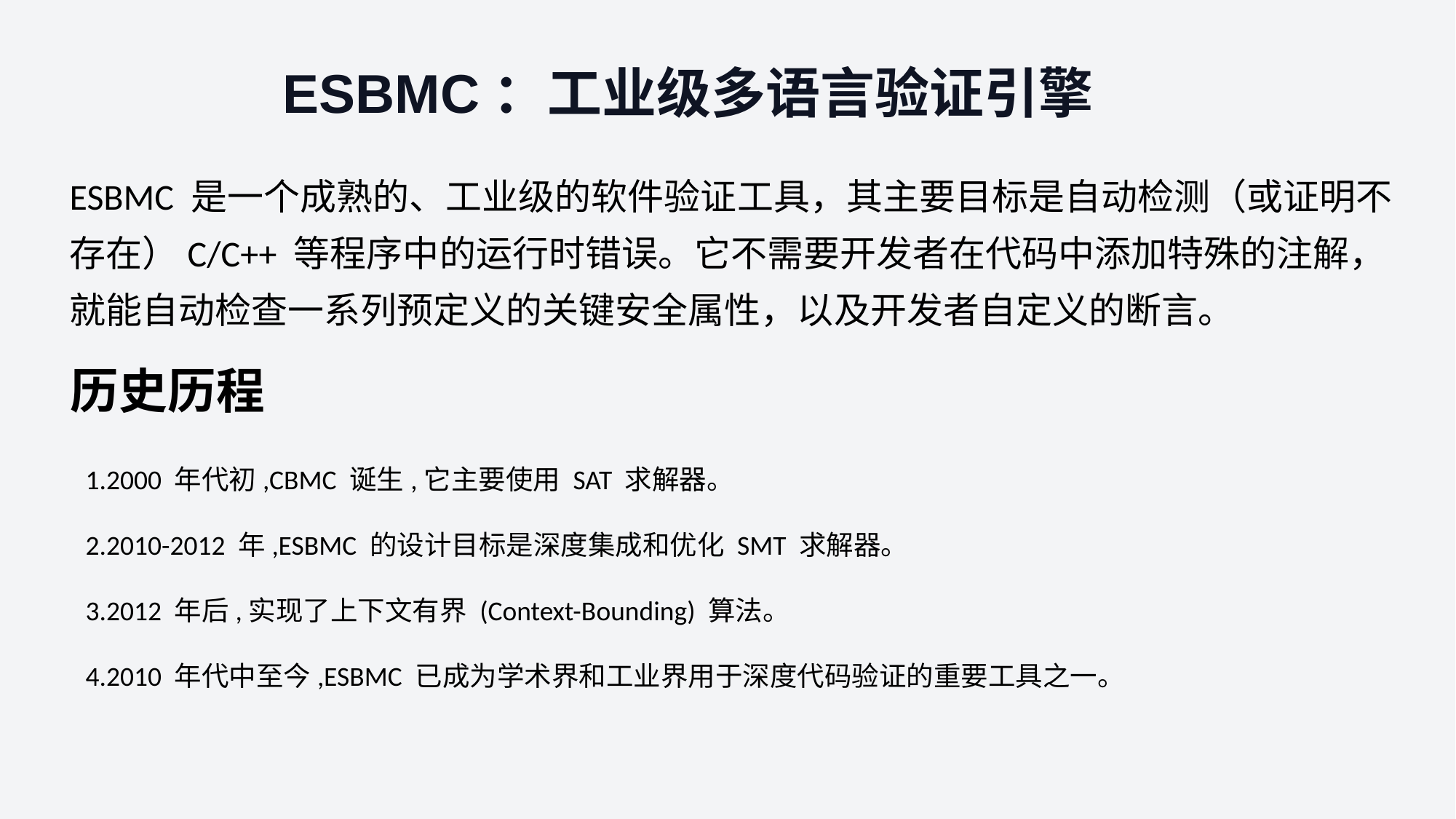

ESBMC：工业级多语言验证引擎
ESBMC 是一个成熟的、工业级的软件验证工具，其主要目标是自动检测（或证明不存在）C/C++ 等程序中的运行时错误。它不需要开发者在代码中添加特殊的注解，就能自动检查一系列预定义的关键安全属性，以及开发者自定义的断言。
历史历程

1.2000 年代初,CBMC 诞生,它主要使用 SAT 求解器。

2.2010-2012 年,ESBMC 的设计目标是深度集成和优化 SMT 求解器。

3.2012 年后,实现了上下文有界 (Context-Bounding) 算法。

4.2010 年代中至今,ESBMC 已成为学术界和工业界用于深度代码验证的重要工具之一。